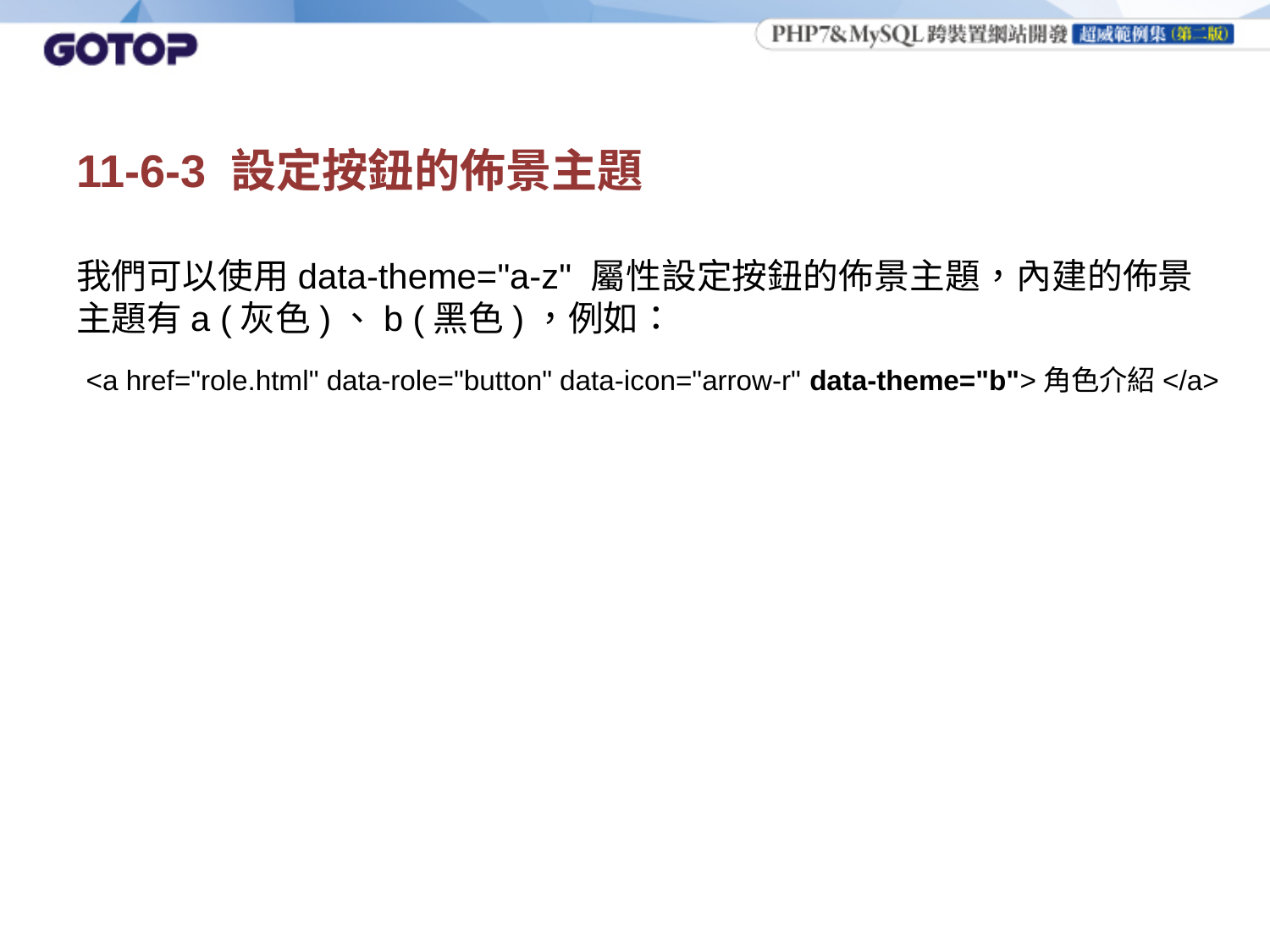

# 11-6-3 設定按鈕的佈景主題
我們可以使用data-theme="a-z" 屬性設定按鈕的佈景主題，內建的佈景主題有a (灰色)、b (黑色)，例如：

<a href="role.html" data-role="button" data-icon="arrow-r" data-theme="b">角色介紹</a>